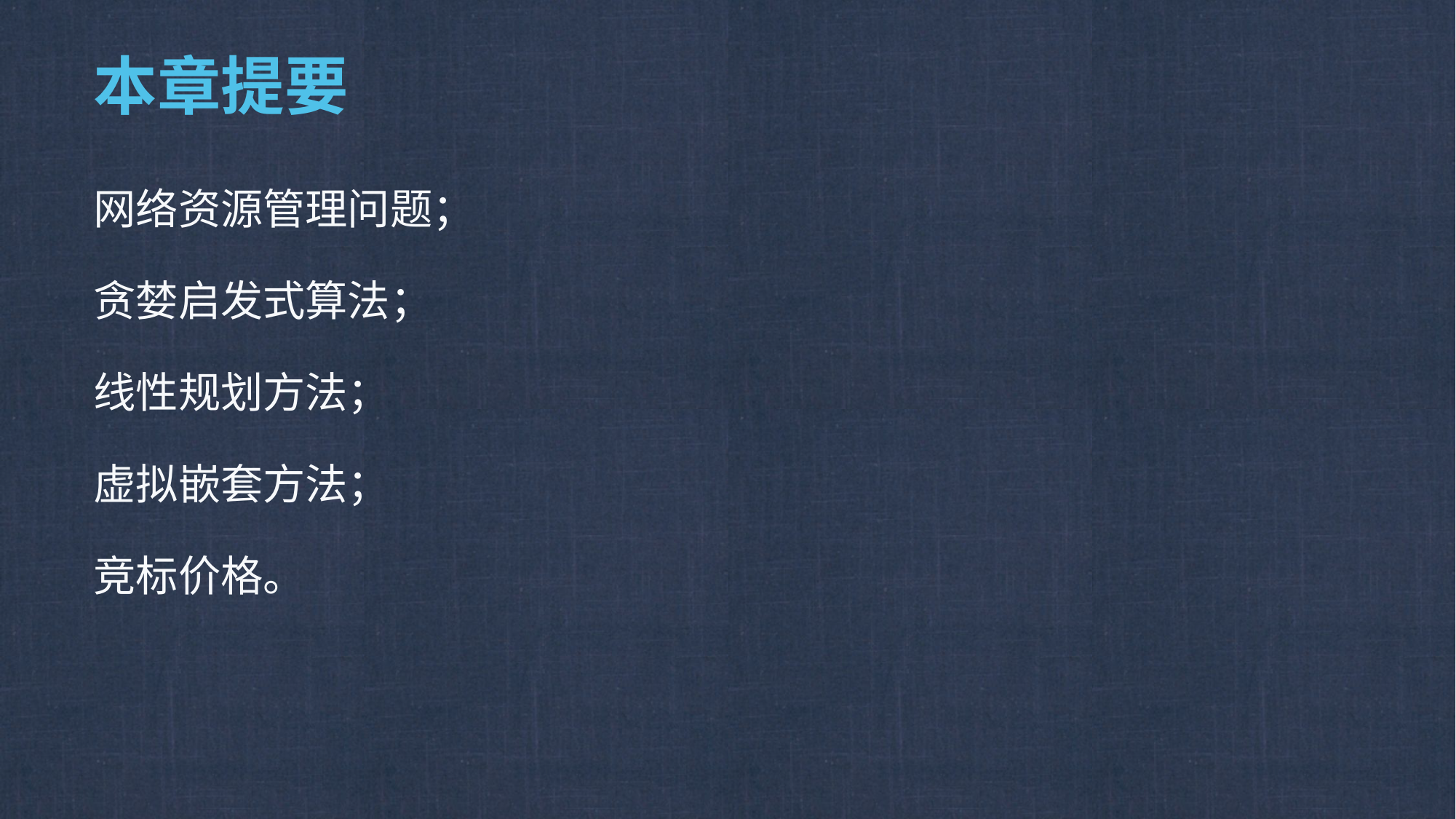

# 本章提要
网络资源管理问题；
贪婪启发式算法；
线性规划方法；
虚拟嵌套方法；
竞标价格。